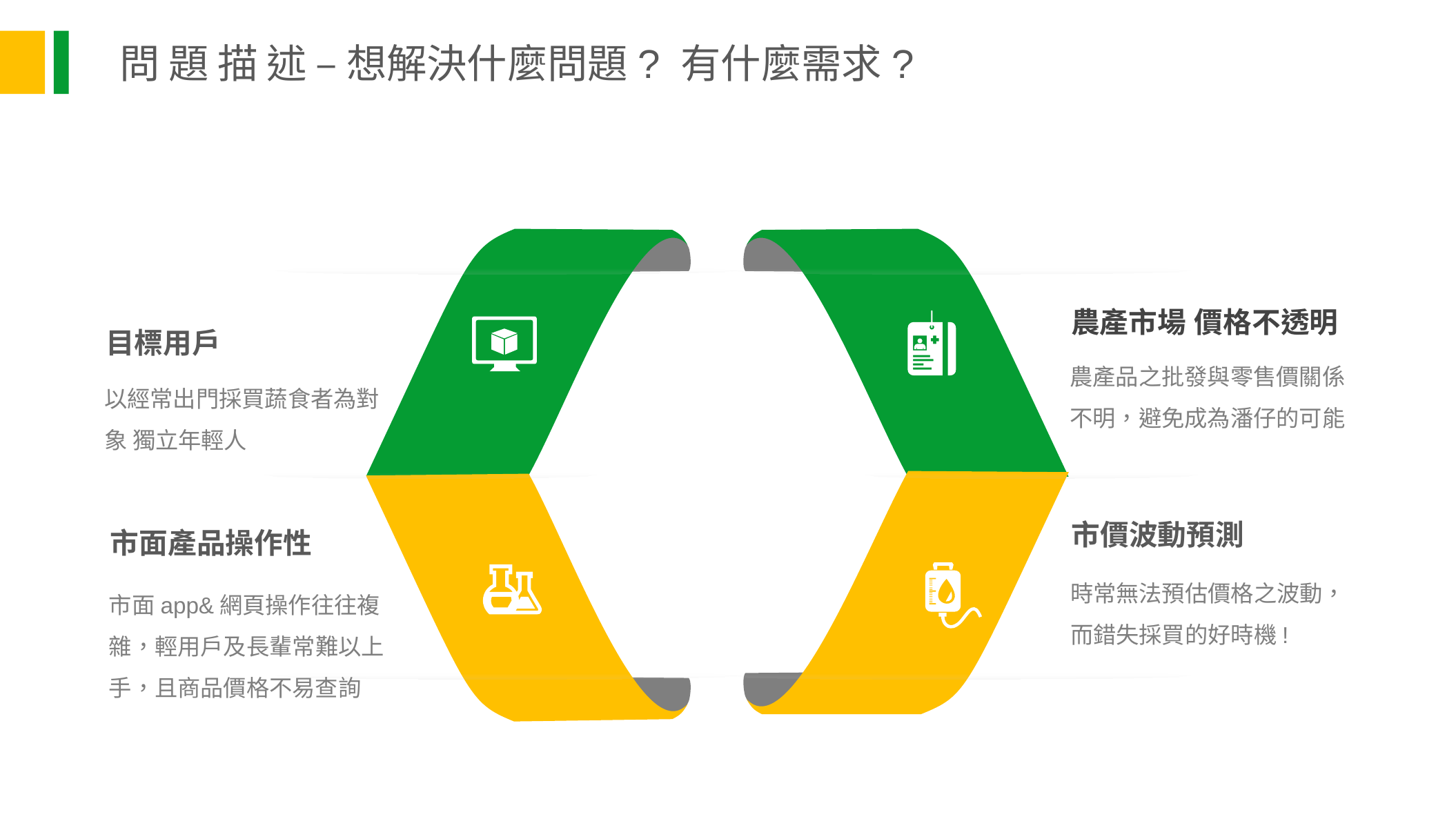

問 題 描 述 – 想解決什麼問題? 有什麼需求?

農產市場 價格不透明

目標用戶
農產品之批發與零售價關係不明，避免成為潘仔的可能
以經常出門採買蔬食者為對象 獨立年輕人

市價波動預測
市面產品操作性
時常無法預估價格之波動，而錯失採買的好時機!
市面app&網頁操作往往複雜，輕用戶及長輩常難以上手，且商品價格不易查詢